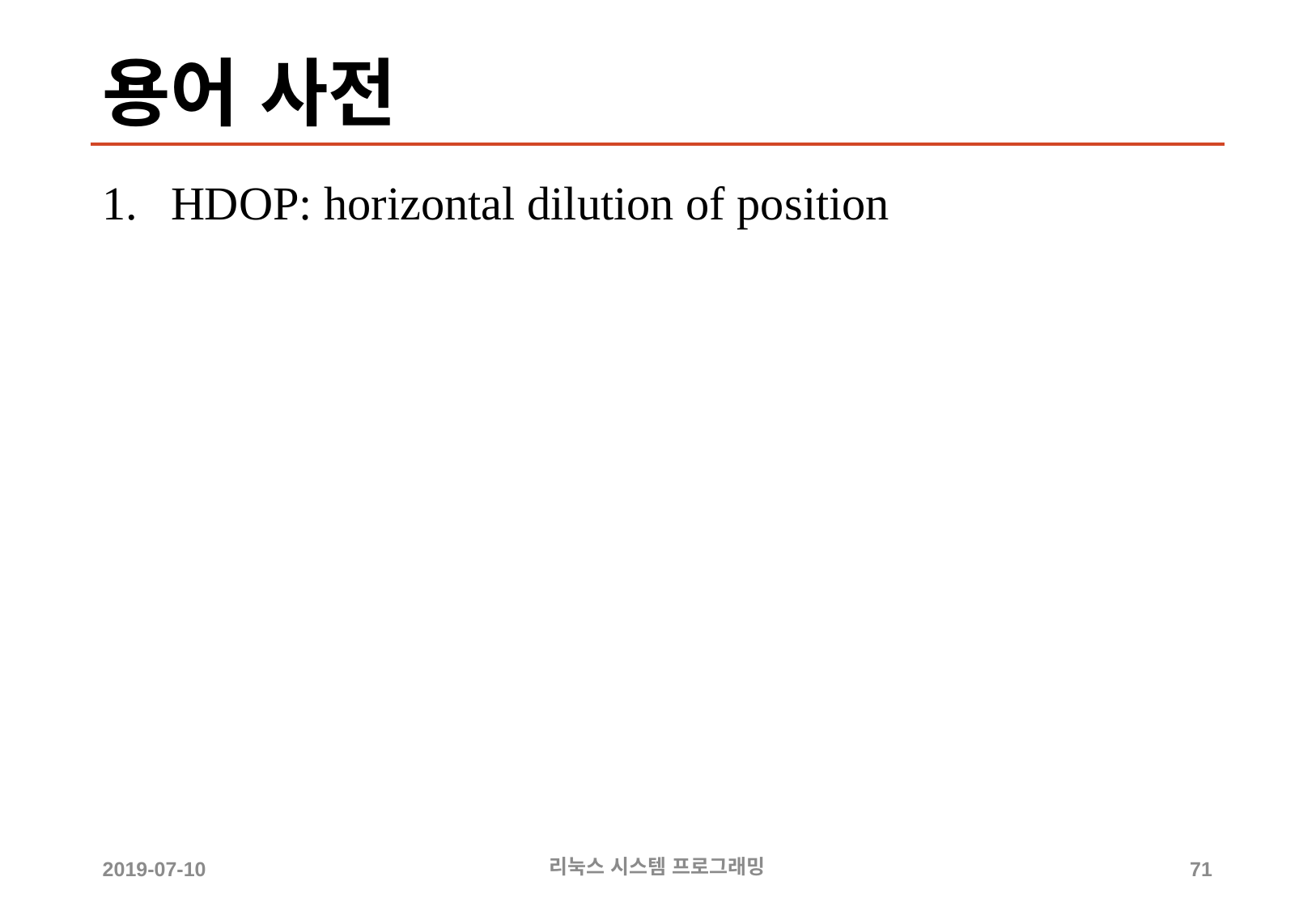

# 용어 사전
HDOP: horizontal dilution of position
2019-07-10
리눅스 시스템 프로그래밍
71